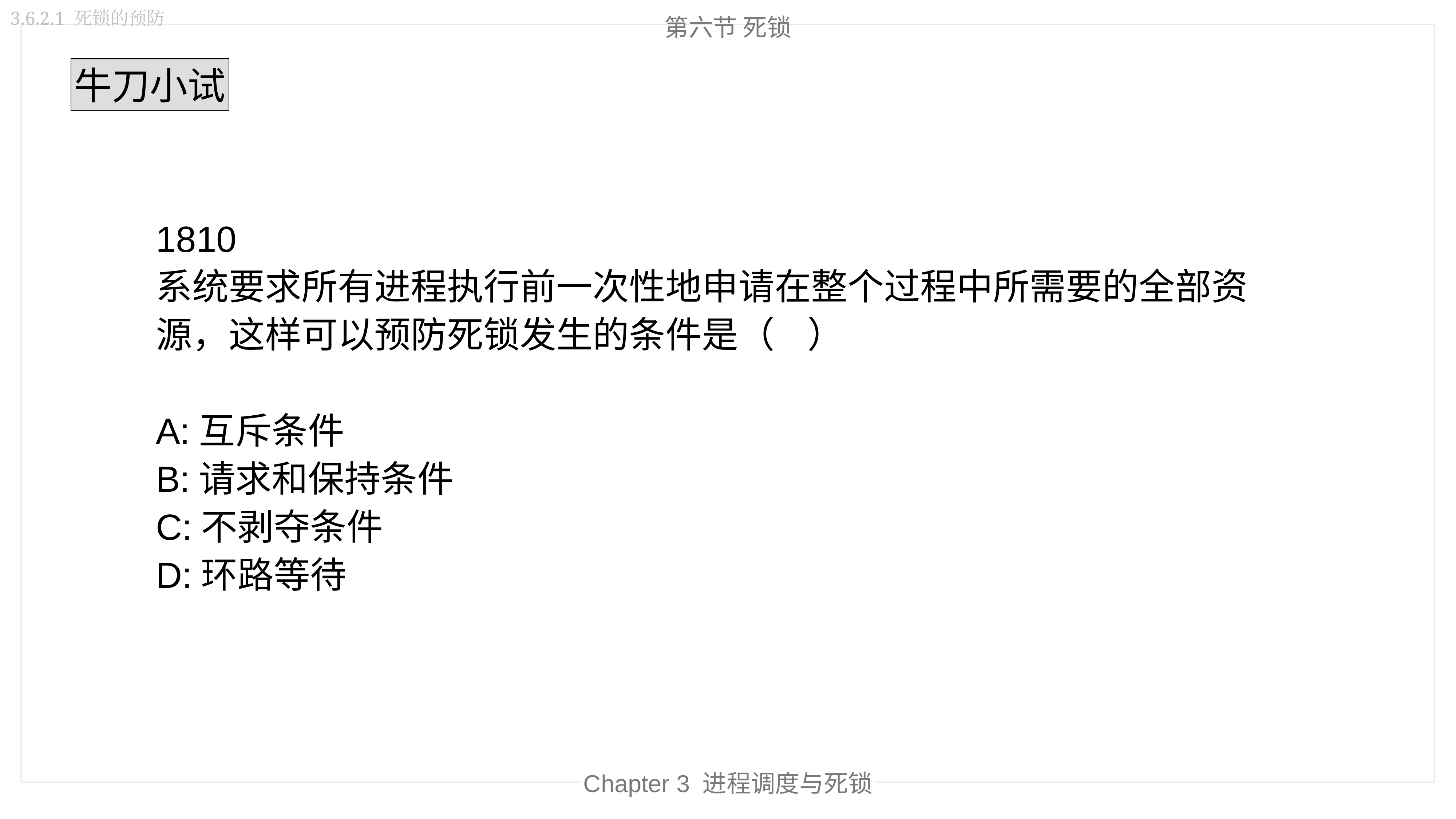

3.6.2.1 死锁的预防
第六节 死锁
牛刀小试
1810
系统要求所有进程执行前一次性地申请在整个过程中所需要的全部资源，这样可以预防死锁发生的条件是（    ）

A:互斥条件
B:请求和保持条件
C:不剥夺条件
D:环路等待
Chapter 3 进程调度与死锁